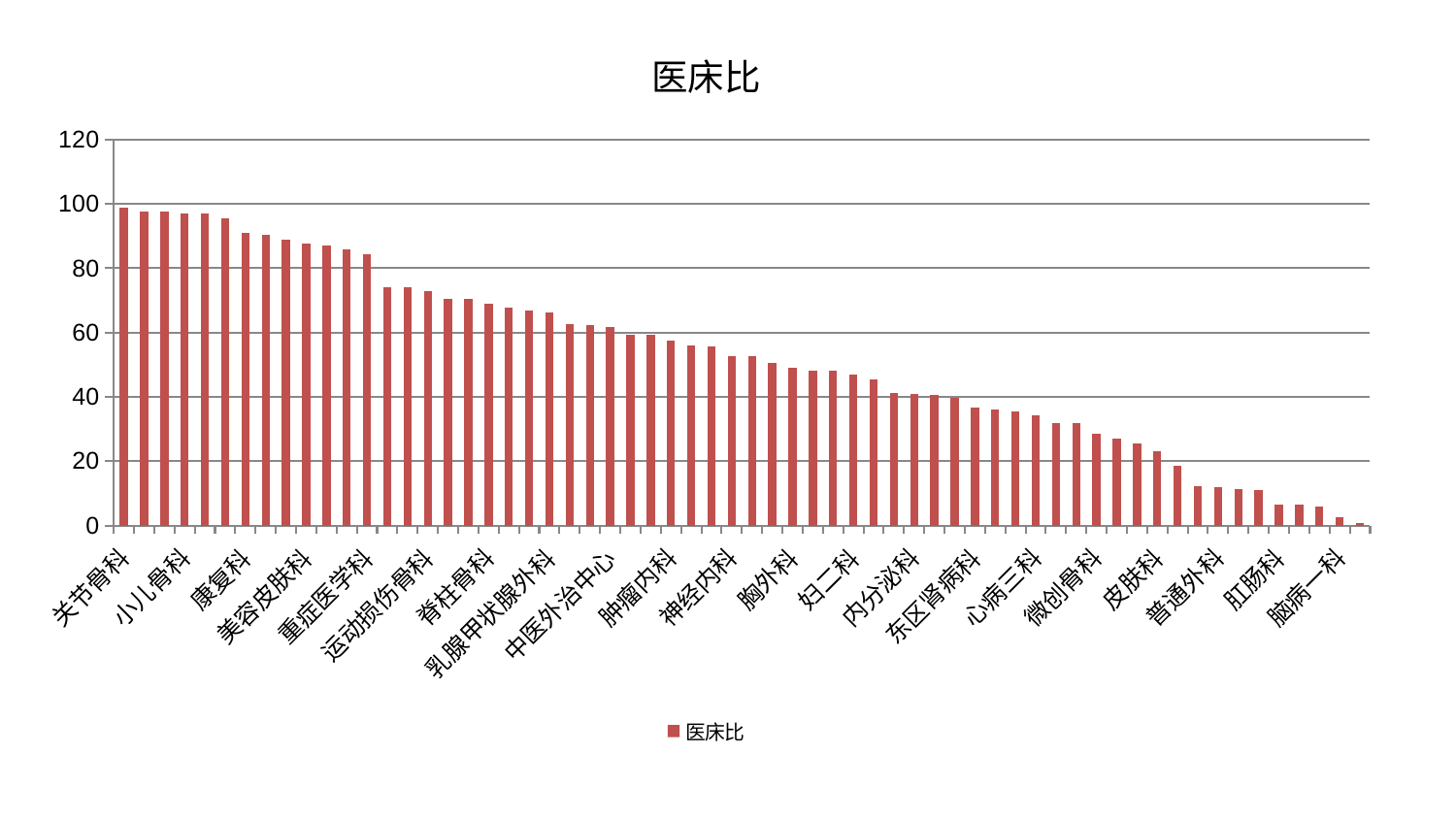

### Chart: 医床比

| Category | 医床比 |
|---|---|
| 关节骨科 | 98.92479326121124 |
| 肝胆外科 | 97.78417860054238 |
| 综合内科 | 97.57620670158713 |
| 小儿骨科 | 97.01637741235922 |
| 风湿病科 | 96.98447340596321 |
| 儿科 | 95.46407599951925 |
| 康复科 | 91.07317248195419 |
| 身心医学科 | 90.52286993868861 |
| 血液科 | 88.83642698913738 |
| 美容皮肤科 | 87.74115185445443 |
| 周围血管科 | 87.08486868352445 |
| 眼科 | 85.95435282507403 |
| 重症医学科 | 84.36881897860715 |
| 西区重症医学科 | 74.08296705562327 |
| 男科 | 74.0489631082955 |
| 运动损伤骨科 | 72.8842730976502 |
| 创伤骨科 | 70.59061854421402 |
| 泌尿外科 | 70.53717255596568 |
| 脊柱骨科 | 69.07127360145748 |
| 脑病二科 | 67.82091652098971 |
| 心血管内科 | 66.74131232922085 |
| 乳腺甲状腺外科 | 66.3965713021025 |
| 消化内科 | 62.63330073974376 |
| 口腔科 | 62.355621583212816 |
| 中医外治中心 | 61.71750589814737 |
| 骨科 | 59.45077670072223 |
| 神经外科 | 59.357219641809735 |
| 肿瘤内科 | 57.4921839906616 |
| 呼吸内科 | 55.96835165135479 |
| 医院 | 55.739646996591 |
| 神经内科 | 52.658711017632356 |
| 老年医学科 | 52.54703983419255 |
| 妇科妇二科合并 | 50.52535115915477 |
| 胸外科 | 48.95122918538108 |
| 小儿推拿科 | 48.272012542565435 |
| 耳鼻喉科 | 48.21374830656859 |
| 妇二科 | 46.98721713810845 |
| 显微骨科 | 45.42168870718124 |
| 心病一科 | 41.26044653712315 |
| 内分泌科 | 40.746610043191446 |
| 治未病中心 | 40.58333481711476 |
| 推拿科 | 39.629590772556526 |
| 东区肾病科 | 36.715759208408286 |
| 肝病科 | 36.18922226202655 |
| 脾胃病科 | 35.570394129762306 |
| 心病三科 | 34.14773450420012 |
| 东区重症医学科 | 31.731038472815996 |
| 肾脏内科 | 31.692009175208558 |
| 微创骨科 | 28.616906921737662 |
| 脾胃科消化科合并 | 26.904636842249086 |
| 中医经典科 | 25.398506472818603 |
| 皮肤科 | 22.93526355768134 |
| 针灸科 | 18.45745476486527 |
| 肾病科 | 12.318660722685838 |
| 普通外科 | 12.016399003956879 |
| 心病四科 | 11.291879179904662 |
| 心病二科 | 10.888293306266927 |
| 肛肠科 | 6.407944442223168 |
| 产科 | 6.3790196339052585 |
| 脑病三科 | 5.8141504414249034 |
| 脑病一科 | 2.6630266503447686 |
| 妇科 | 0.7445762740576845 |
85